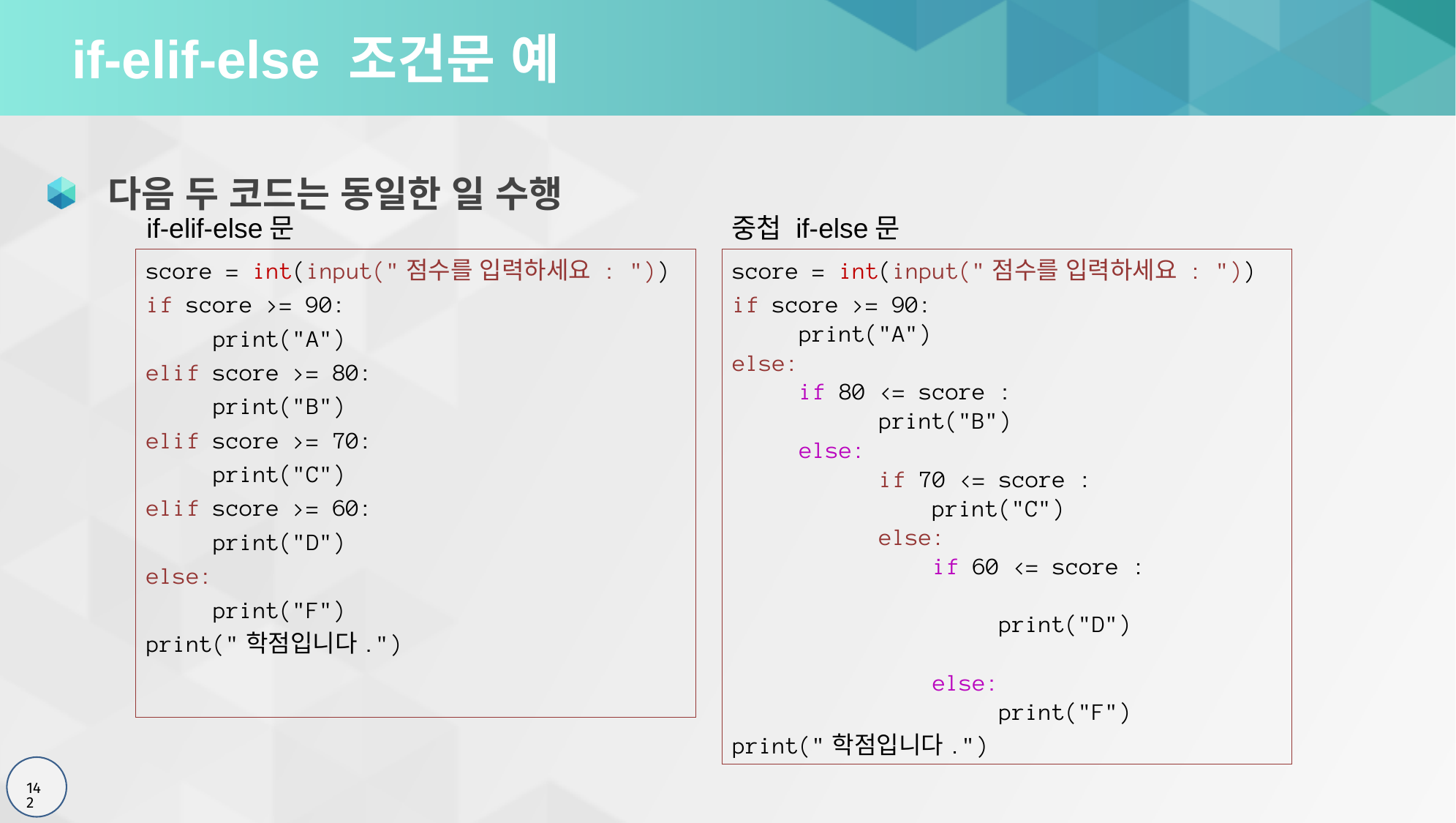

# if-elif-else 조건문 예
 다음 두 코드는 동일한 일 수행
if-elif-else문
중첩 if-else문
score = int(input("점수를 입력하세요 : "))
if score >= 90:
     print("A")
elif score >= 80:
     print("B")
elif score >= 70:
     print("C")
elif score >= 60:
     print("D")
else:
     print("F")
print("학점입니다.")
score = int(input("점수를 입력하세요 : "))
if score >= 90:
     print("A")
else:
     if 80 <= score :
           print("B")
     else:
           if 70 <= score :
               print("C")
           else:
               if 60 <= score :
                    print("D")
               else:
                    print("F")
print("학점입니다.")